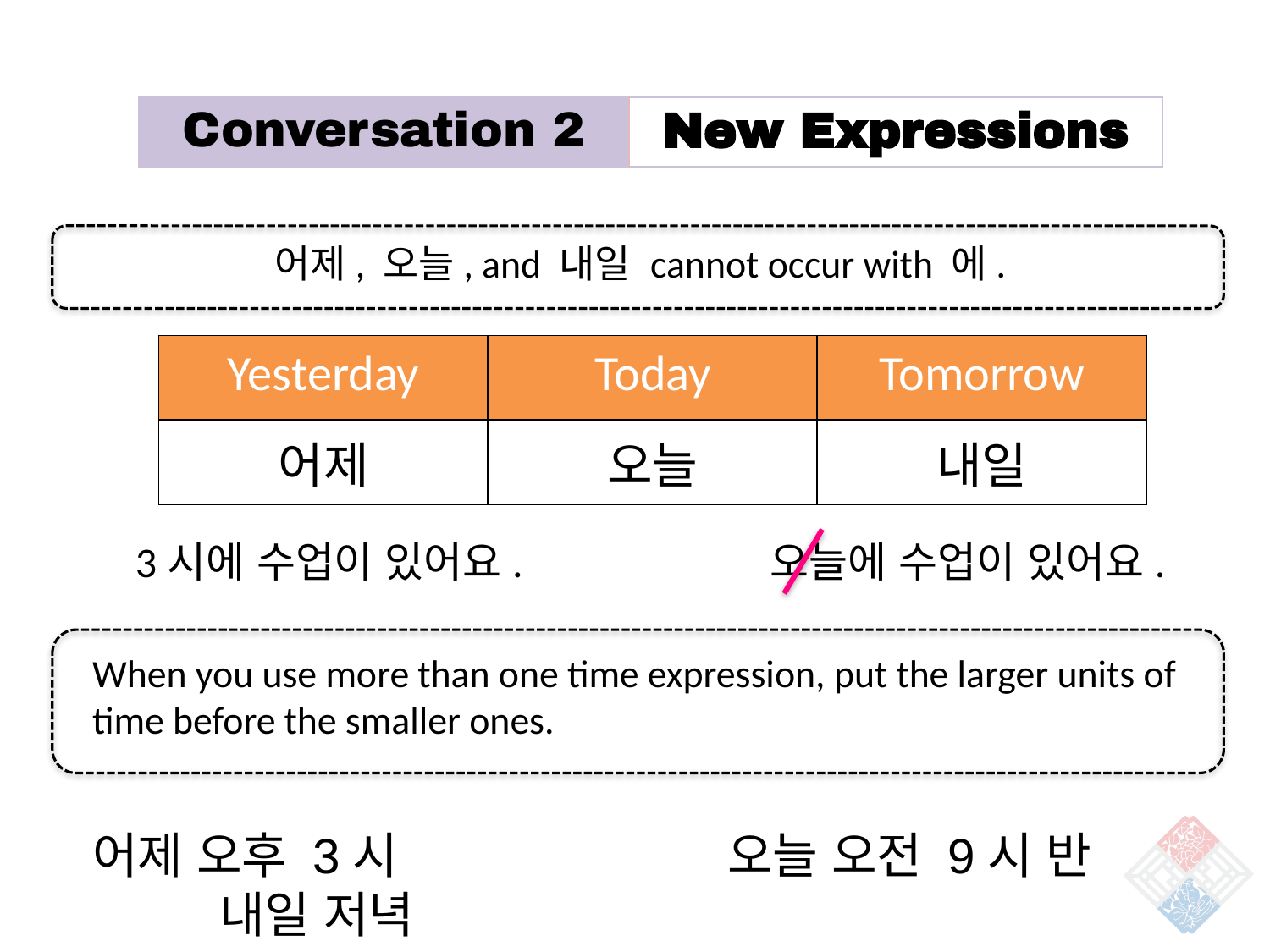

| Conversation 2 | New Expressions |
| --- | --- |

어제, 오늘, and 내일 cannot occur with 에.
| Yesterday | Today | Tomorrow |
| --- | --- | --- |
| 어제 | 오늘 | 내일 |
3시에 수업이 있어요. 		오늘에 수업이 있어요.

When you use more than one time expression, put the larger units of time before the smaller ones.
어제 오후 3시			오늘 오전 9시 반 			내일 저녁